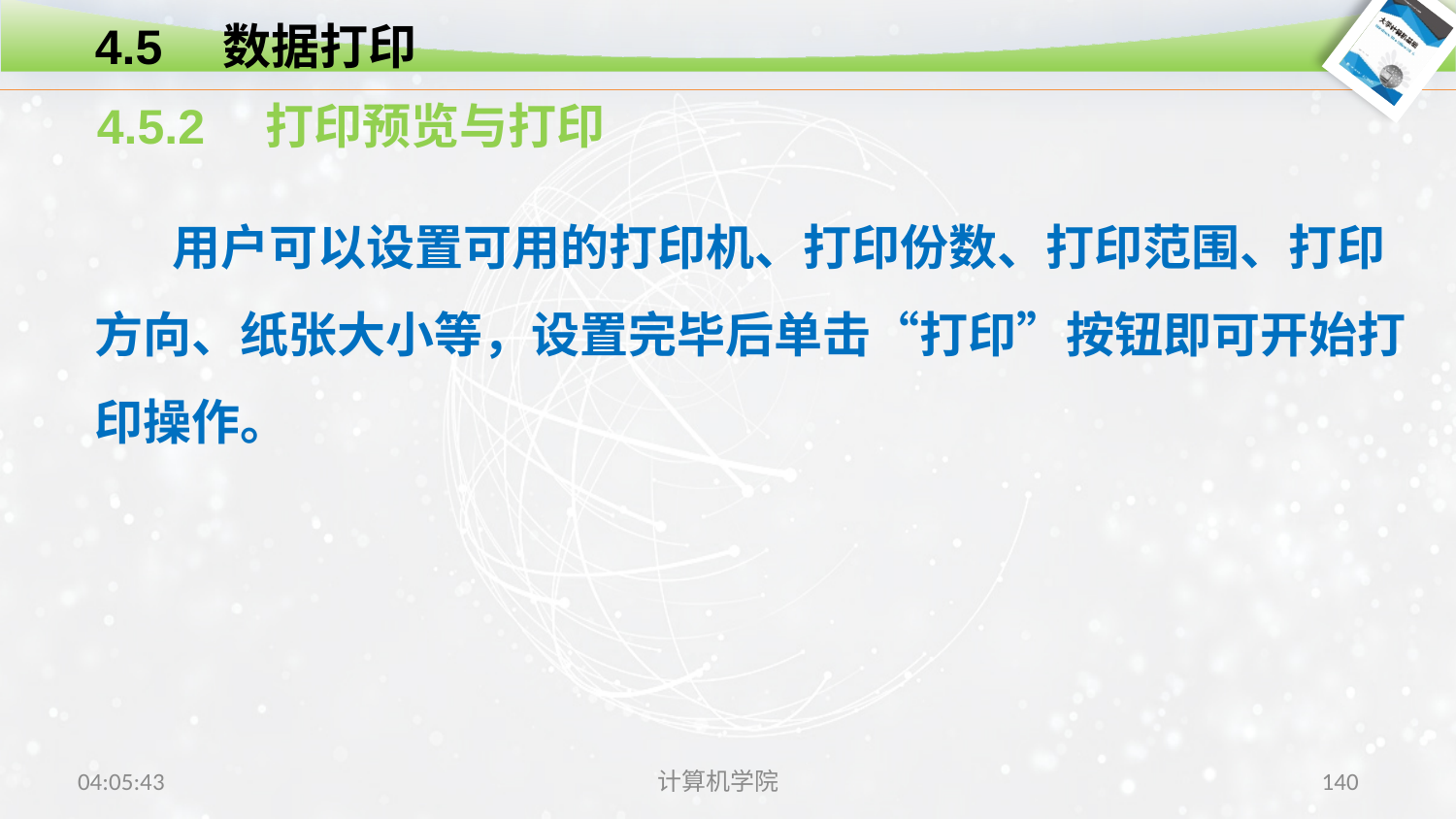

4.5　数据打印
4.5.2　打印预览与打印

      用户可以设置可用的打印机、打印份数、打印范围、打印方向、纸张大小等，设置完毕后单击“打印”按钮即可开始打印操作。